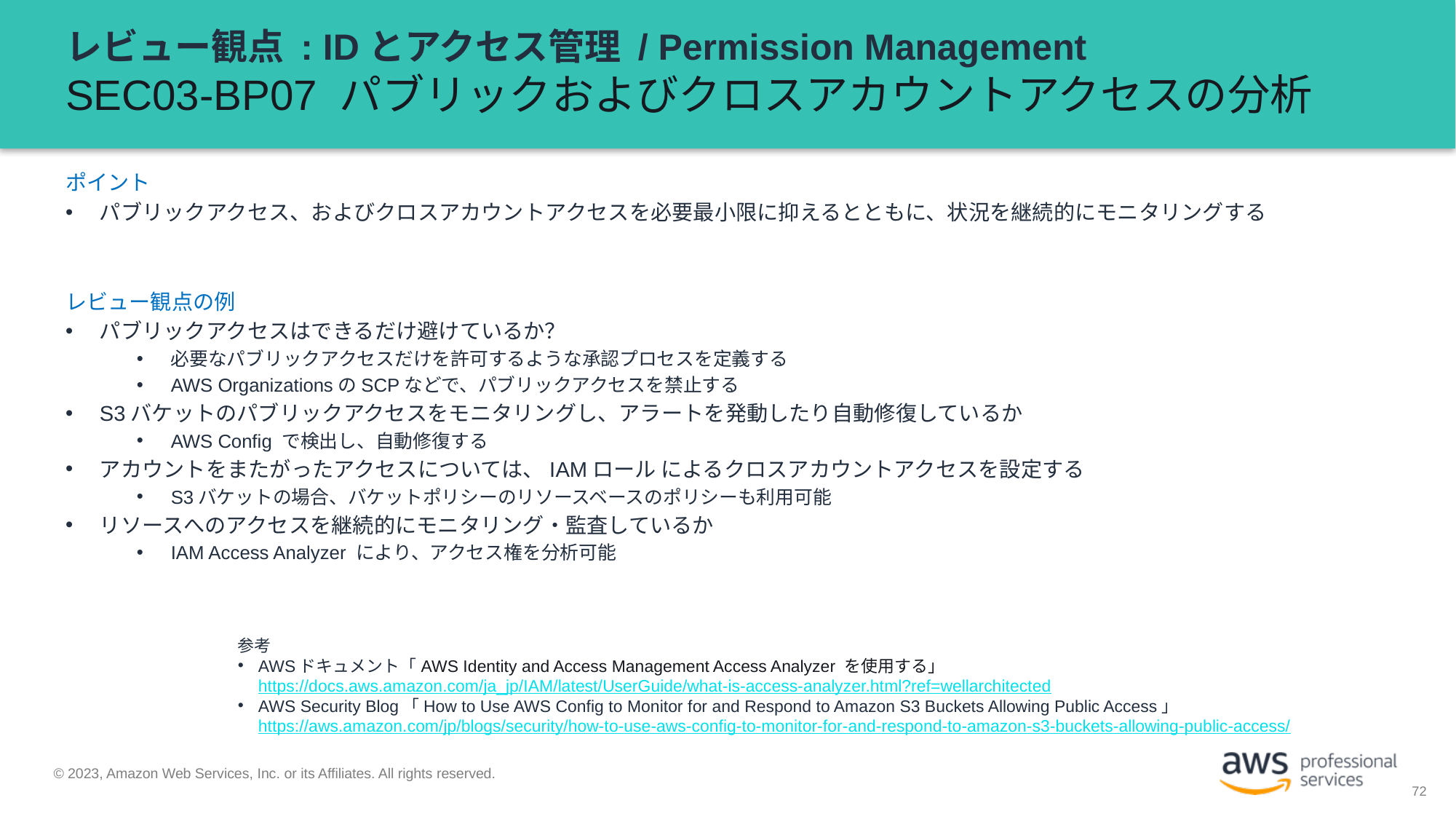

# レビュー観点 : IDとアクセス管理 / Permission Management SEC03-BP07 パブリックおよびクロスアカウントアクセスの分析
ポイント
パブリックアクセス、およびクロスアカウントアクセスを必要最小限に抑えるとともに、状況を継続的にモニタリングする

レビュー観点の例
パブリックアクセスはできるだけ避けているか？
必要なパブリックアクセスだけを許可するような承認プロセスを定義する
AWS OrganizationsのSCPなどで、パブリックアクセスを禁止する
S3バケットのパブリックアクセスをモニタリングし、アラートを発動したり自動修復しているか
AWS Config で検出し、自動修復する
アカウントをまたがったアクセスについては、IAMロール によるクロスアカウントアクセスを設定する
S3バケットの場合、バケットポリシーのリソースベースのポリシーも利用可能
リソースへのアクセスを継続的にモニタリング・監査しているか
IAM Access Analyzer により、アクセス権を分析可能

参考
AWSドキュメント「AWS Identity and Access Management Access Analyzer を使用する」
https://docs.aws.amazon.com/ja_jp/IAM/latest/UserGuide/what-is-access-analyzer.html?ref=wellarchitected
AWS Security Blog「How to Use AWS Config to Monitor for and Respond to Amazon S3 Buckets Allowing Public Access」
https://aws.amazon.com/jp/blogs/security/how-to-use-aws-config-to-monitor-for-and-respond-to-amazon-s3-buckets-allowing-public-access/